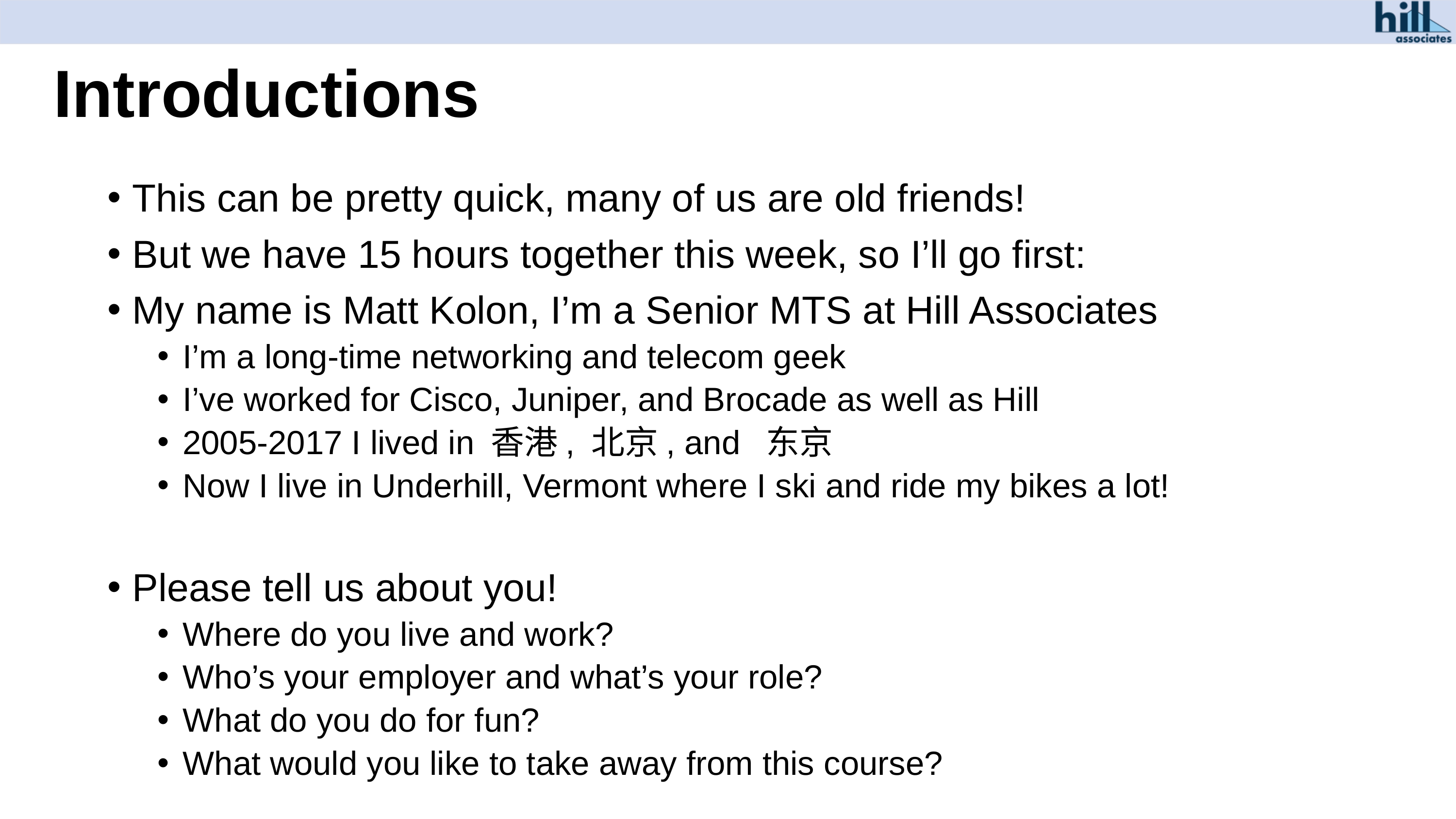

# Introductions
This can be pretty quick, many of us are old friends!
But we have 15 hours together this week, so I’ll go first:
My name is Matt Kolon, I’m a Senior MTS at Hill Associates
I’m a long-time networking and telecom geek
I’ve worked for Cisco, Juniper, and Brocade as well as Hill
2005-2017 I lived in 香港, 北京, and  东京
Now I live in Underhill, Vermont where I ski and ride my bikes a lot!

Please tell us about you!
Where do you live and work?
Who’s your employer and what’s your role?
What do you do for fun?
What would you like to take away from this course?